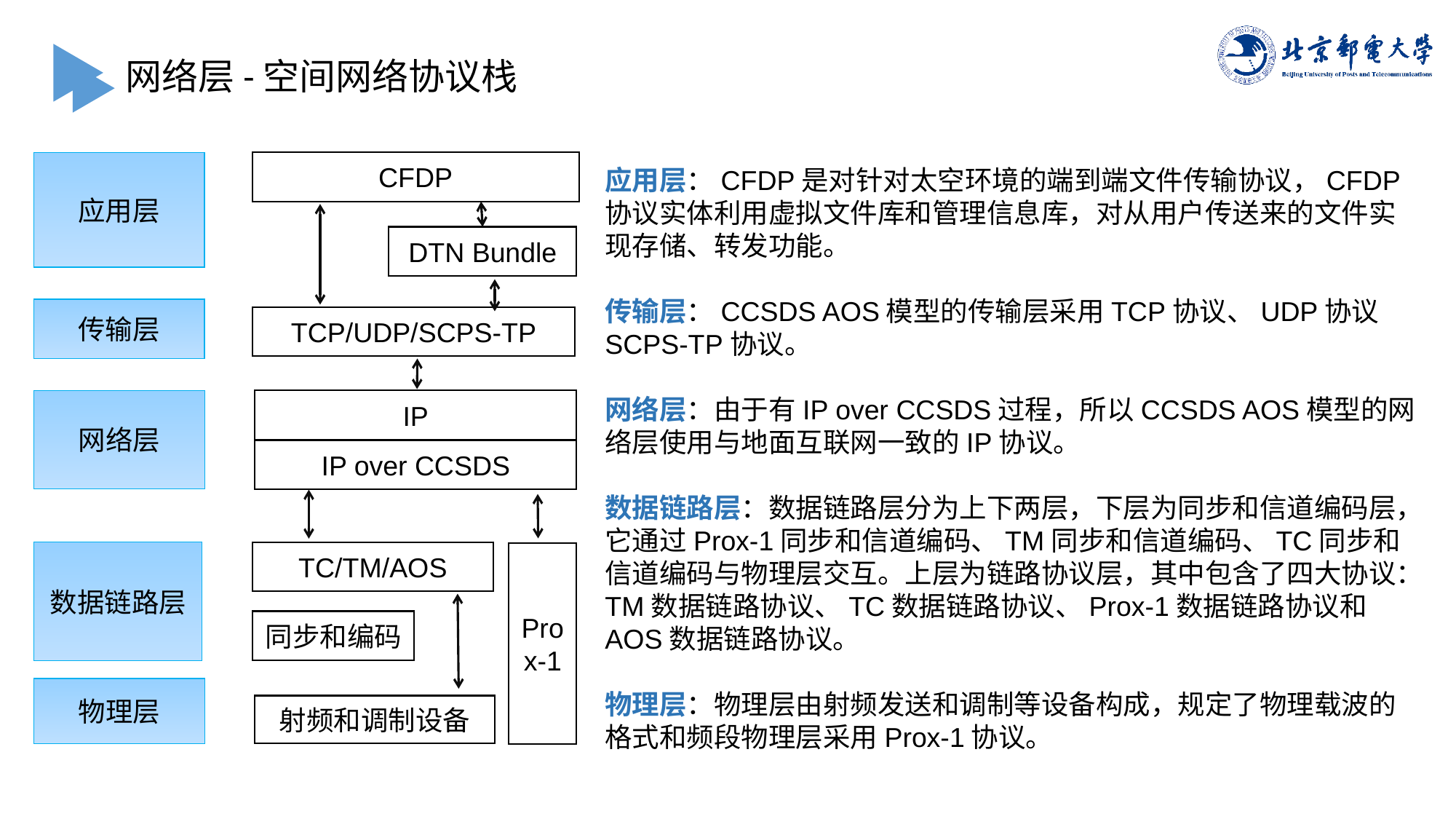

网络层-空间网络协议栈
应用层
CFDP
应用层：CFDP是对针对太空环境的端到端文件传输协议，CFDP协议实体利用虚拟文件库和管理信息库，对从用户传送来的文件实现存储、转发功能。

传输层：CCSDS AOS模型的传输层采用TCP协议、UDP协议SCPS-TP协议。

网络层：由于有IP over CCSDS过程，所以CCSDS AOS模型的网络层使用与地面互联网一致的IP协议。

数据链路层：数据链路层分为上下两层，下层为同步和信道编码层，它通过Prox-1同步和信道编码、TM同步和信道编码、TC同步和信道编码与物理层交互。上层为链路协议层，其中包含了四大协议：TM数据链路协议、TC数据链路协议、Prox-1数据链路协议和AOS数据链路协议。

物理层：物理层由射频发送和调制等设备构成，规定了物理载波的格式和频段物理层采用Prox-1协议。
DTN Bundle
传输层
TCP/UDP/SCPS-TP
网络层
IP
IP over CCSDS
数据链路层
TC/TM/AOS
Prox-1
同步和编码
物理层
射频和调制设备